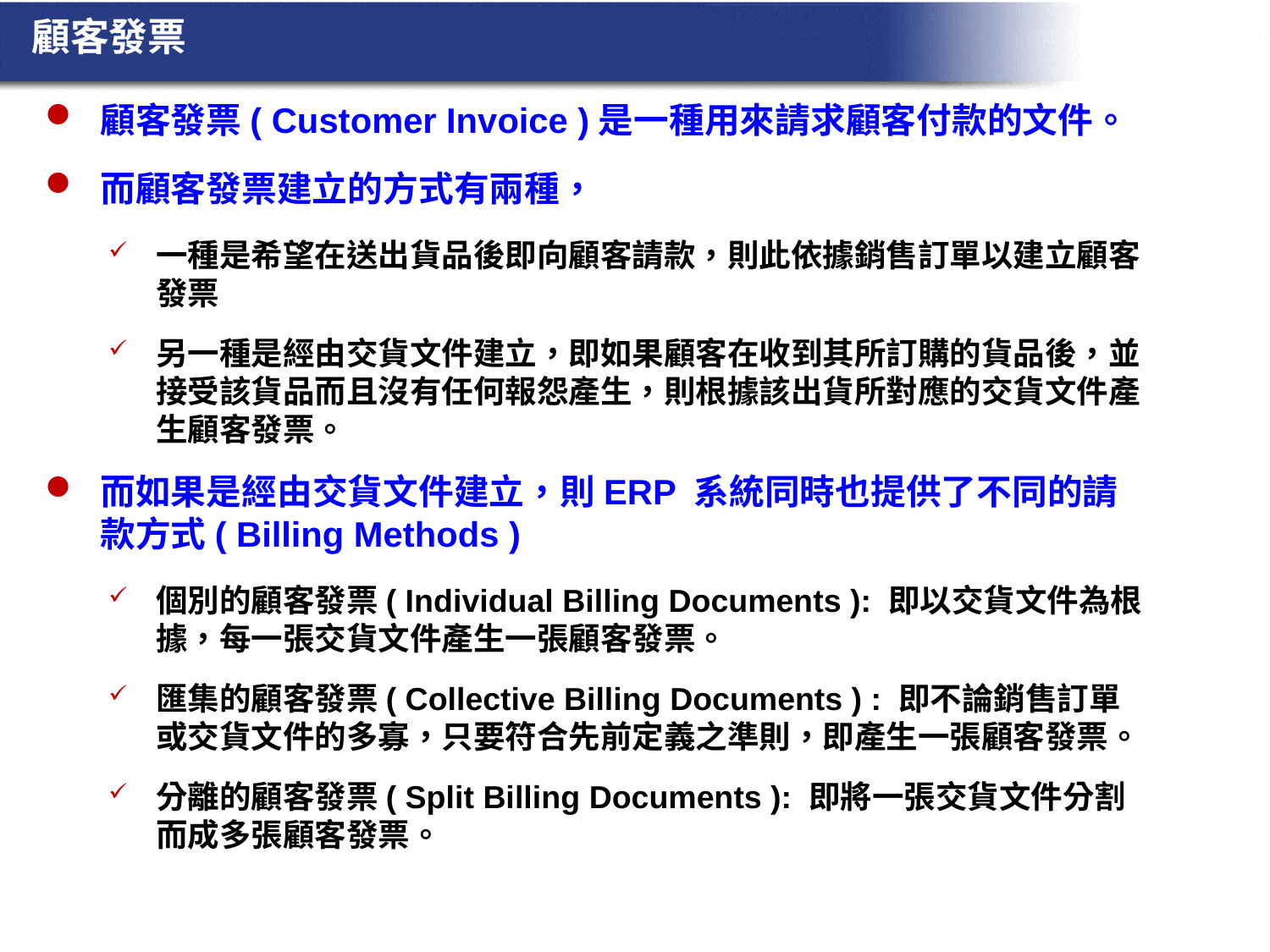

顧客發票
顧客發票( Customer Invoice )是一種用來請求顧客付款的文件。
而顧客發票建立的方式有兩種，
一種是希望在送出貨品後即向顧客請款，則此依據銷售訂單以建立顧客發票
另一種是經由交貨文件建立，即如果顧客在收到其所訂購的貨品後，並接受該貨品而且沒有任何報怨產生，則根據該出貨所對應的交貨文件產生顧客發票。
而如果是經由交貨文件建立，則ERP 系統同時也提供了不同的請款方式( Billing Methods )
個別的顧客發票( Individual Billing Documents ): 即以交貨文件為根據，每一張交貨文件產生一張顧客發票。
匯集的顧客發票( Collective Billing Documents ) : 即不論銷售訂單或交貨文件的多寡，只要符合先前定義之準則，即產生一張顧客發票。
分離的顧客發票( Split Billing Documents ): 即將一張交貨文件分割而成多張顧客發票。